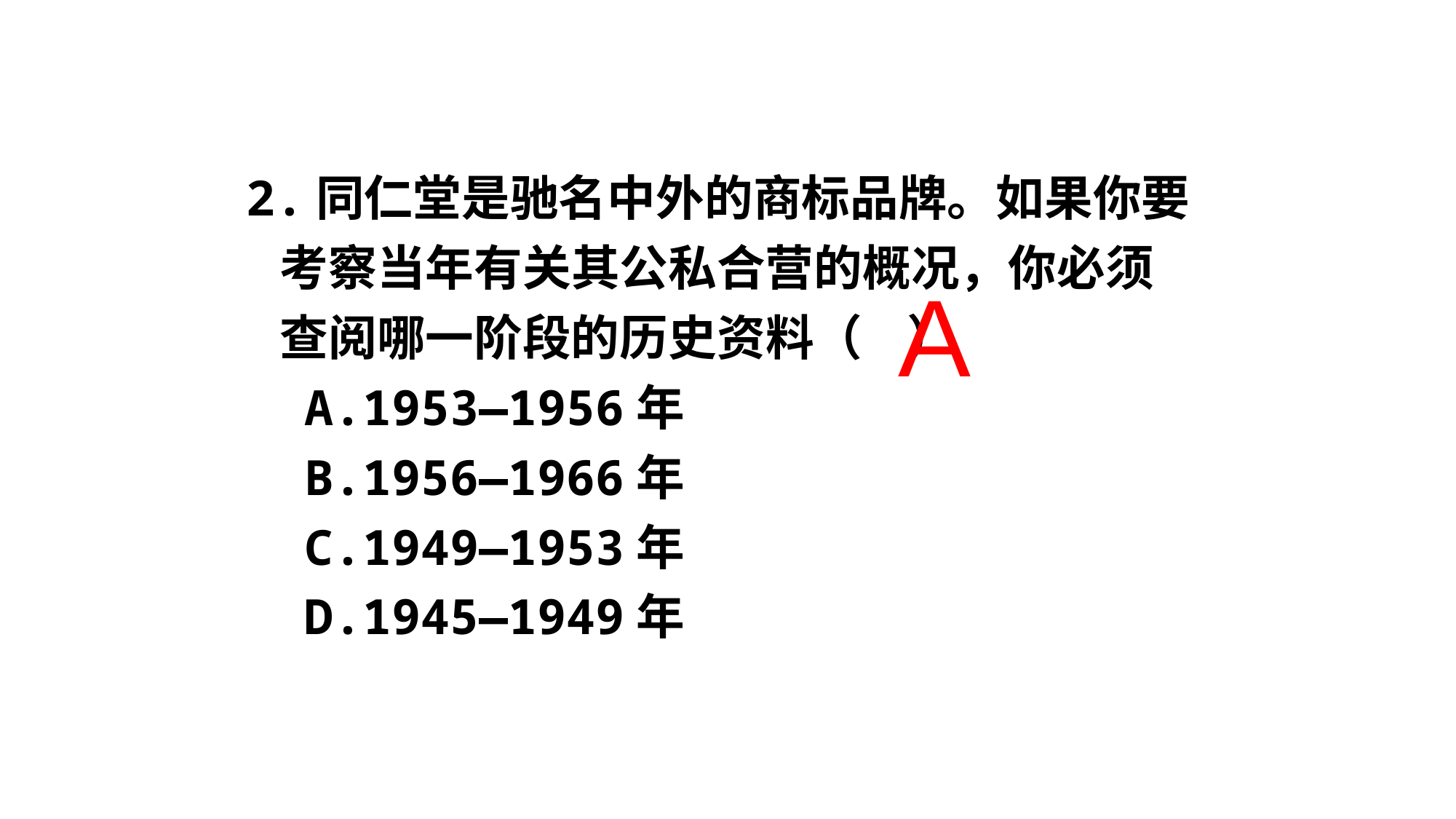

2.同仁堂是驰名中外的商标品牌。如果你要
  考察当年有关其公私合营的概况，你必须
  查阅哪一阶段的历史资料（    ）
  A.1953—1956年
  B.1956—1966年
  C.1949—1953年
  D.1945—1949年
A